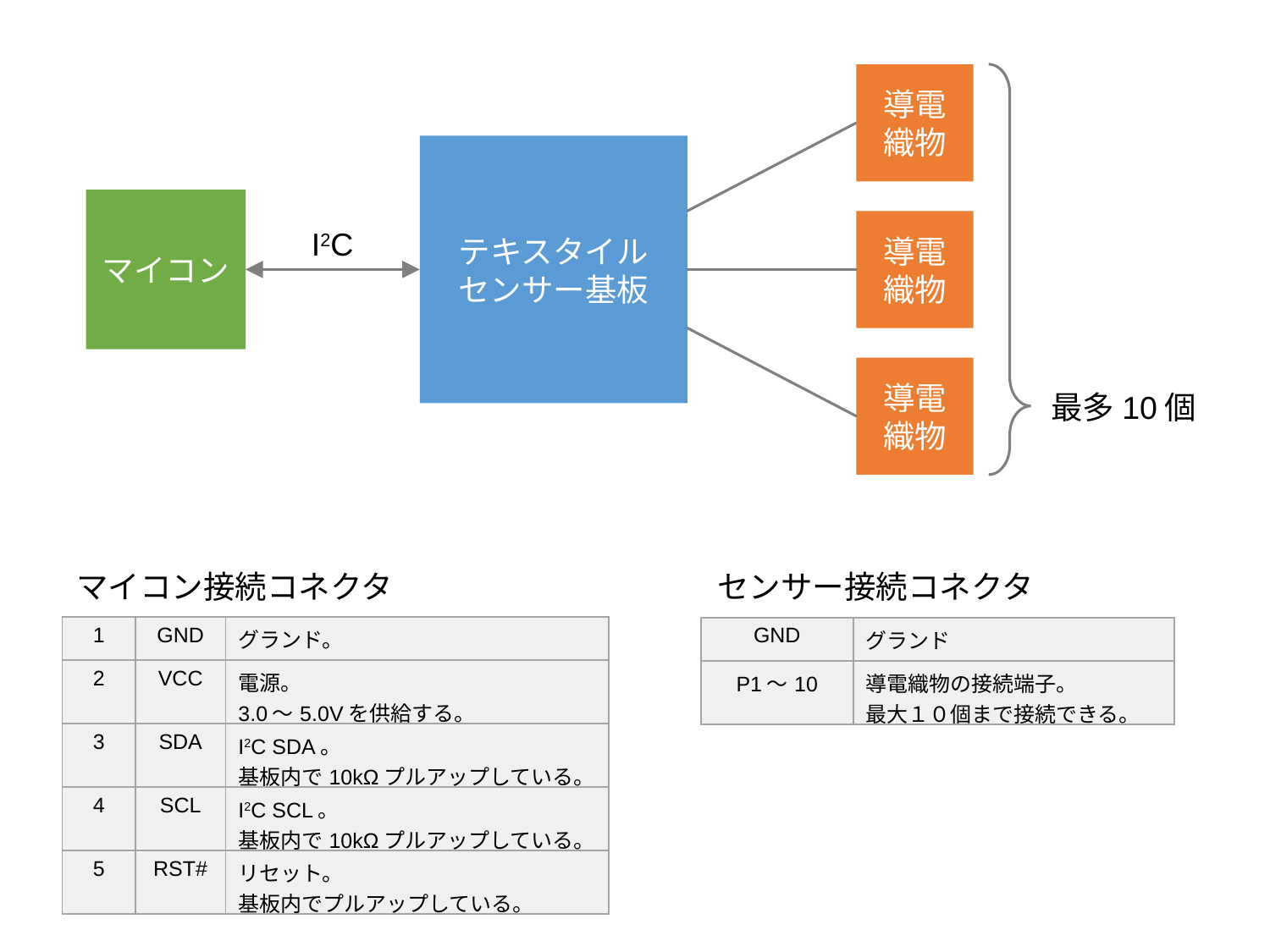

導電
織物

テキスタイル
センサー基板
マイコン
導電
織物
I2C
導電
織物
最多10個
マイコン接続コネクタ
センサー接続コネクタ
| 1 | GND | グランド。 |
| --- | --- | --- |
| 2 | VCC | 電源。 3.0～5.0Vを供給する。 |
| 3 | SDA | I2C SDA。 基板内で10kΩプルアップしている。 |
| 4 | SCL | I2C SCL。 基板内で10kΩプルアップしている。 |
| 5 | RST# | リセット。 基板内でプルアップしている。 |
| GND | グランド |
| --- | --- |
| P1～10 | 導電織物の接続端子。 最大１０個まで接続できる。 |